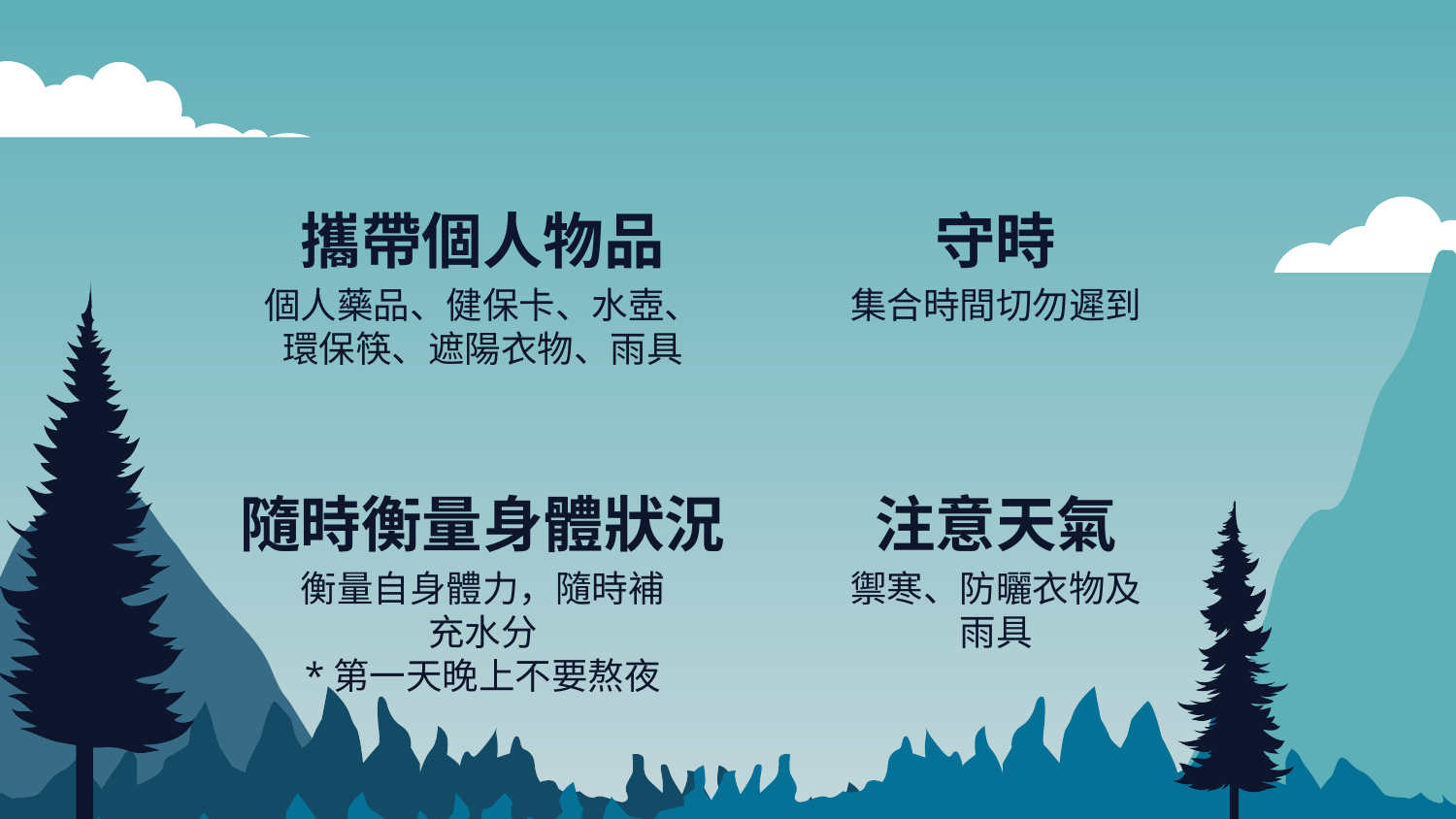

攜帶個人物品
守時

個人藥品、健保卡、水壺、環保筷、遮陽衣物、雨具
集合時間切勿遲到

隨時衡量身體狀況
注意天氣

衡量自身體力，隨時補充水分
*第一天晚上不要熬夜
禦寒、防曬衣物及雨具